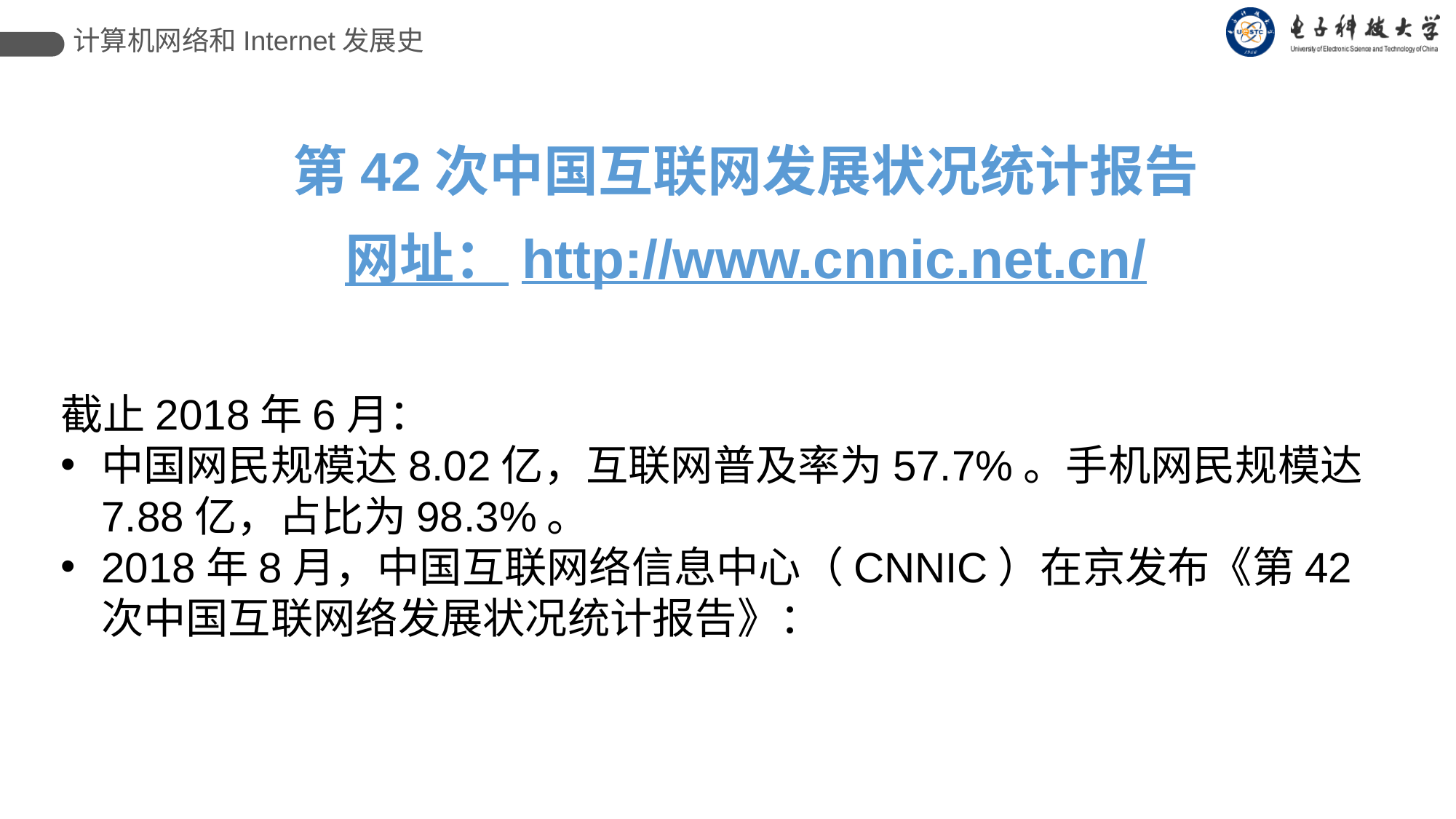

计算机网络和Internet发展史

第42次中国互联网发展状况统计报告
网址：http://www.cnnic.net.cn/

截止2018年6月：
中国网民规模达8.02亿，互联网普及率为57.7%。手机网民规模达7.88亿，占比为98.3%。
2018年8月，中国互联网络信息中心（CNNIC）在京发布《第42次中国互联网络发展状况统计报告》：